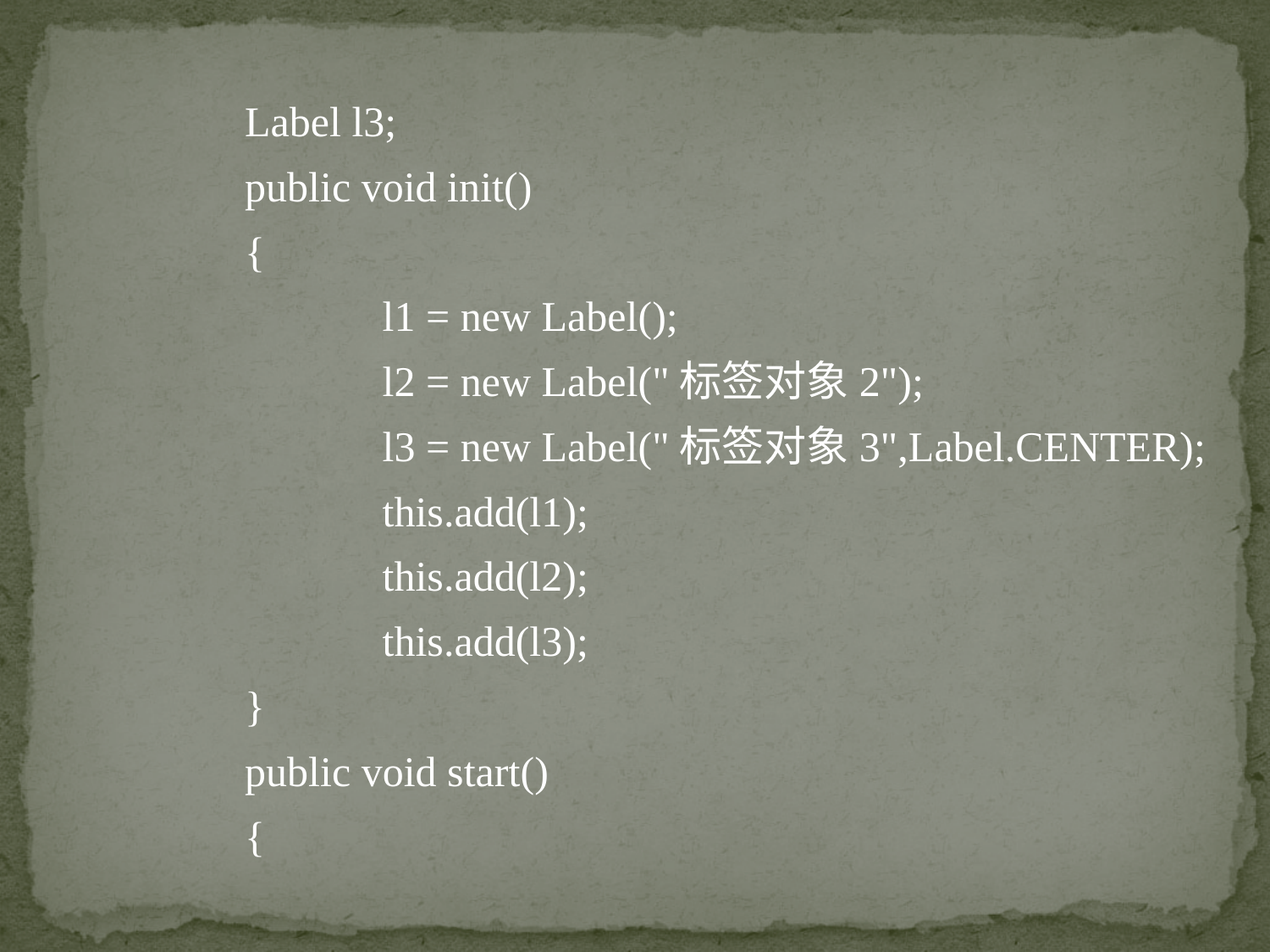

Label l3;
	public void init()
	{
		 l1 = new Label();
		 l2 = new Label("标签对象2");
		 l3 = new Label("标签对象3",Label.CENTER);
		 this.add(l1);
		 this.add(l2);
		 this.add(l3);
	}
	public void start()
	{